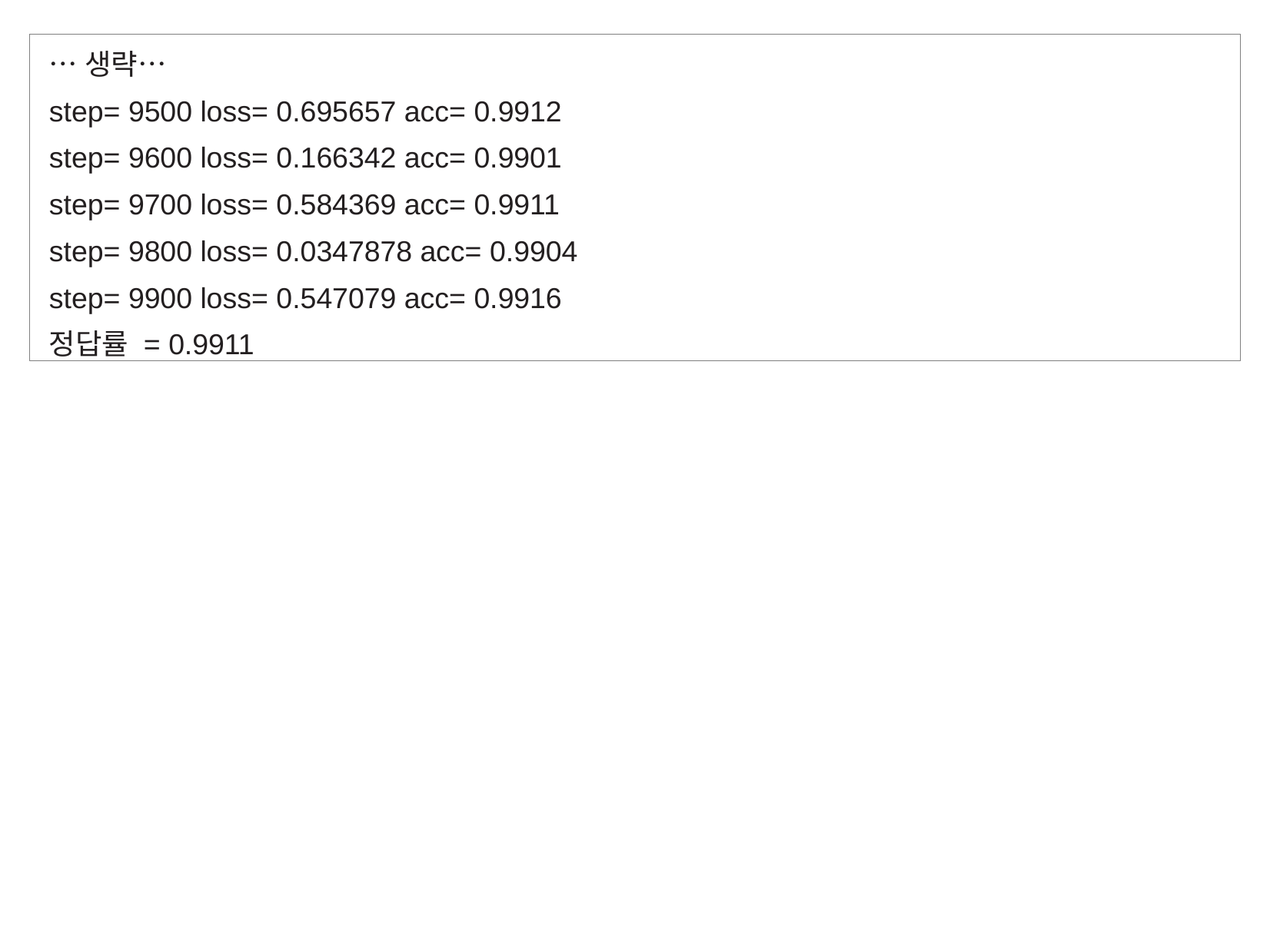

…생략…
step= 9500 loss= 0.695657 acc= 0.9912
step= 9600 loss= 0.166342 acc= 0.9901
step= 9700 loss= 0.584369 acc= 0.9911
step= 9800 loss= 0.0347878 acc= 0.9904
step= 9900 loss= 0.547079 acc= 0.9916
정답률 = 0.9911